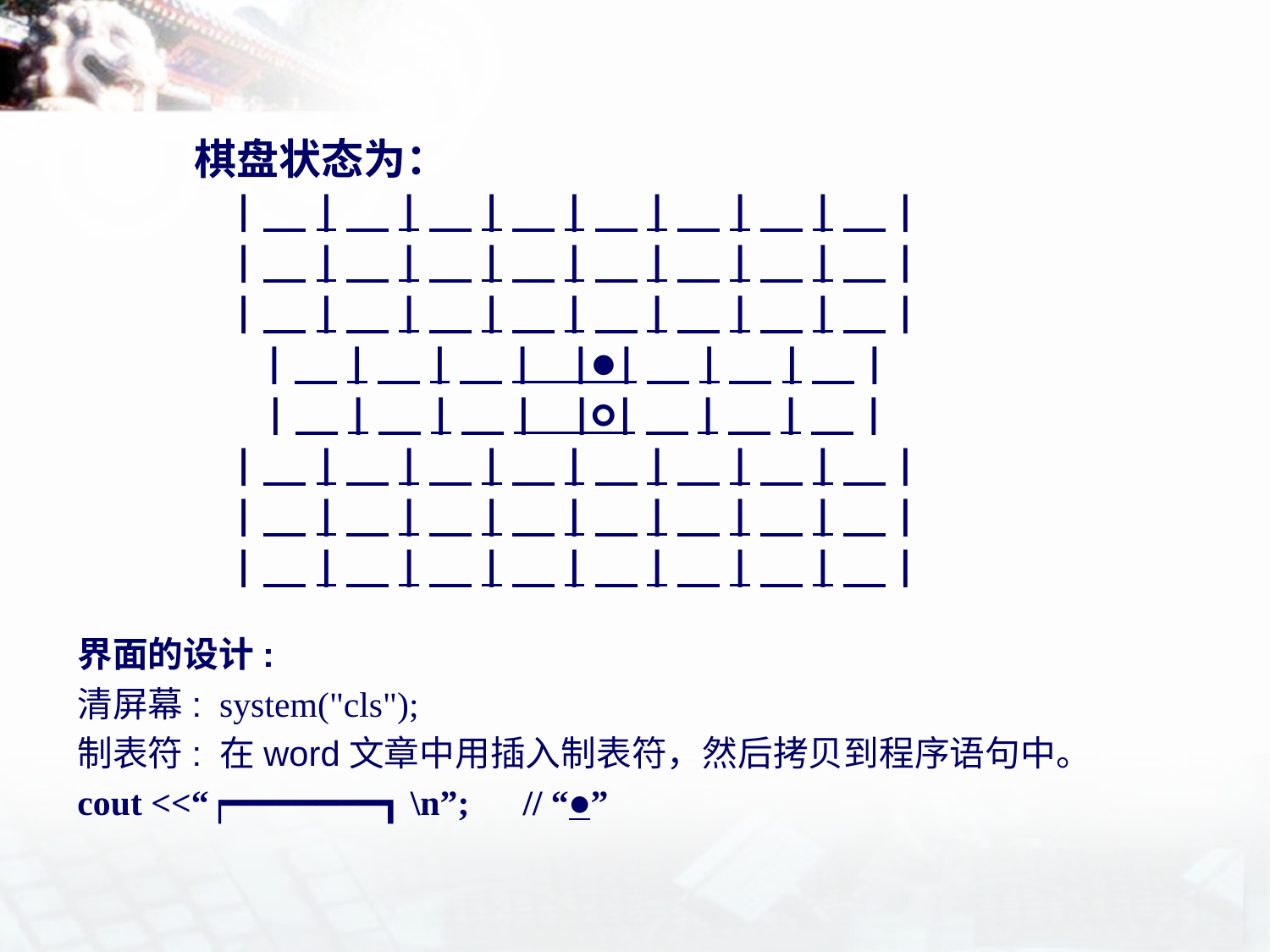

#
棋盘状态为：
|　|　|　|　|　|　|　|　|
|　|　|　|　|　|　|　|　|
|　|　|　|　|　|　|　|　|
|　|　|　|    |●|　|　|　|
|　|　|　|    |○|　|　|　|
|　|　|　|　|　|　|　|　|
|　|　|　|　|　|　|　|　|
|　|　|　|　|　|　|　|　|

界面的设计:
清屏幕:  system("cls");
制表符: 在word文章中用插入制表符，然后拷贝到程序语句中。
cout <<“┍━━━━━━━┓ \n”;      // “●”